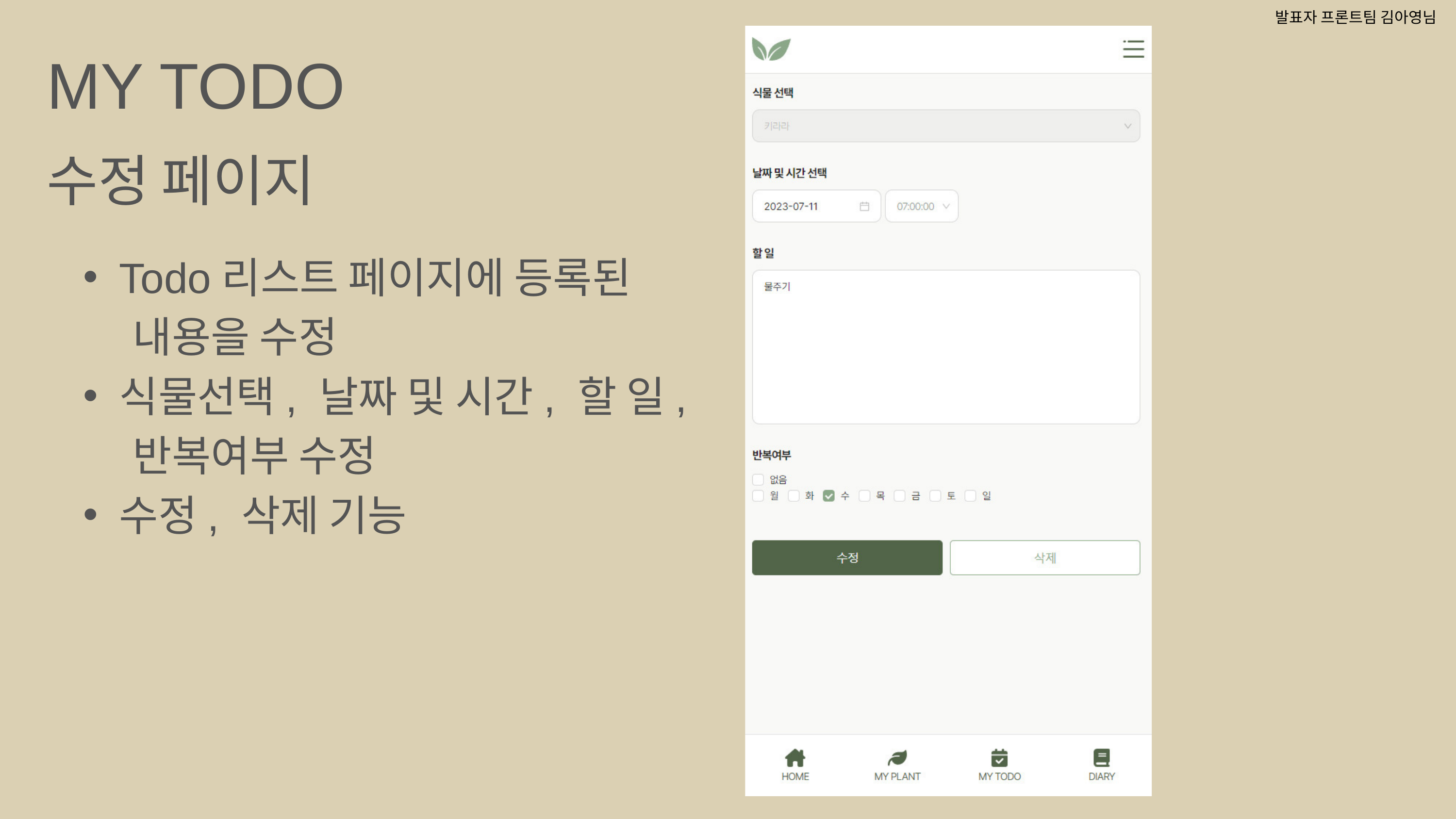

발표자 프론트팀 김아영님

MY TODO
수정 페이지
Todo리스트 페이지에 등록된
        내용을 수정
식물선택, 날짜 및 시간, 할 일,
        반복여부 수정
수정, 삭제 기능